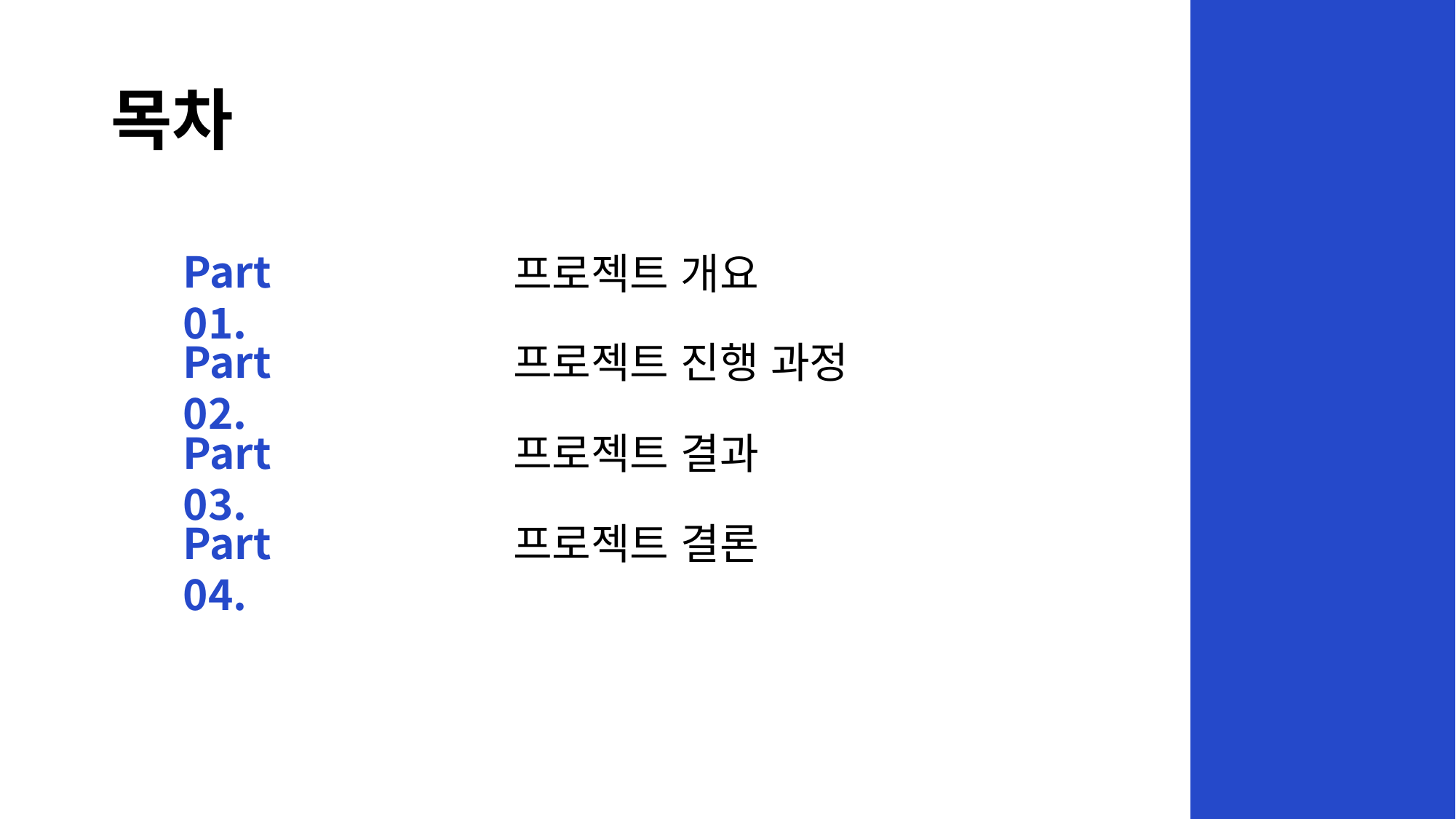

# 목차
Part 01.
Part 02.
Part 03.
Part 04.

프로젝트 개요
프로젝트 진행 과정
프로젝트 결과
프로젝트 결론